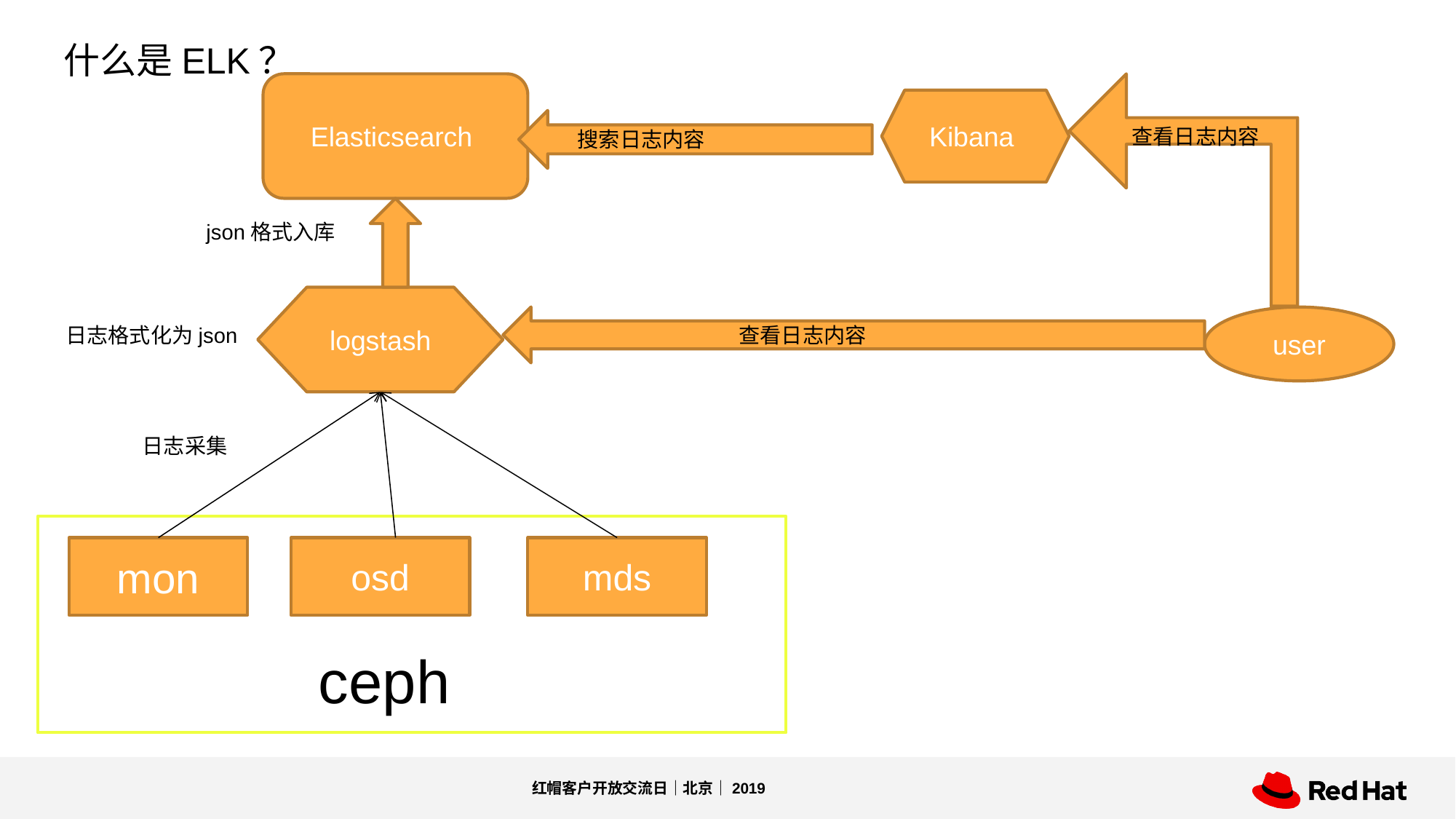

什么是ELK？
Elasticsearch

Kibana

查看日志内容
搜索日志内容

json格式入库
logstash

user
日志格式化为json
查看日志内容
日志采集

mon
osd
mds
ceph